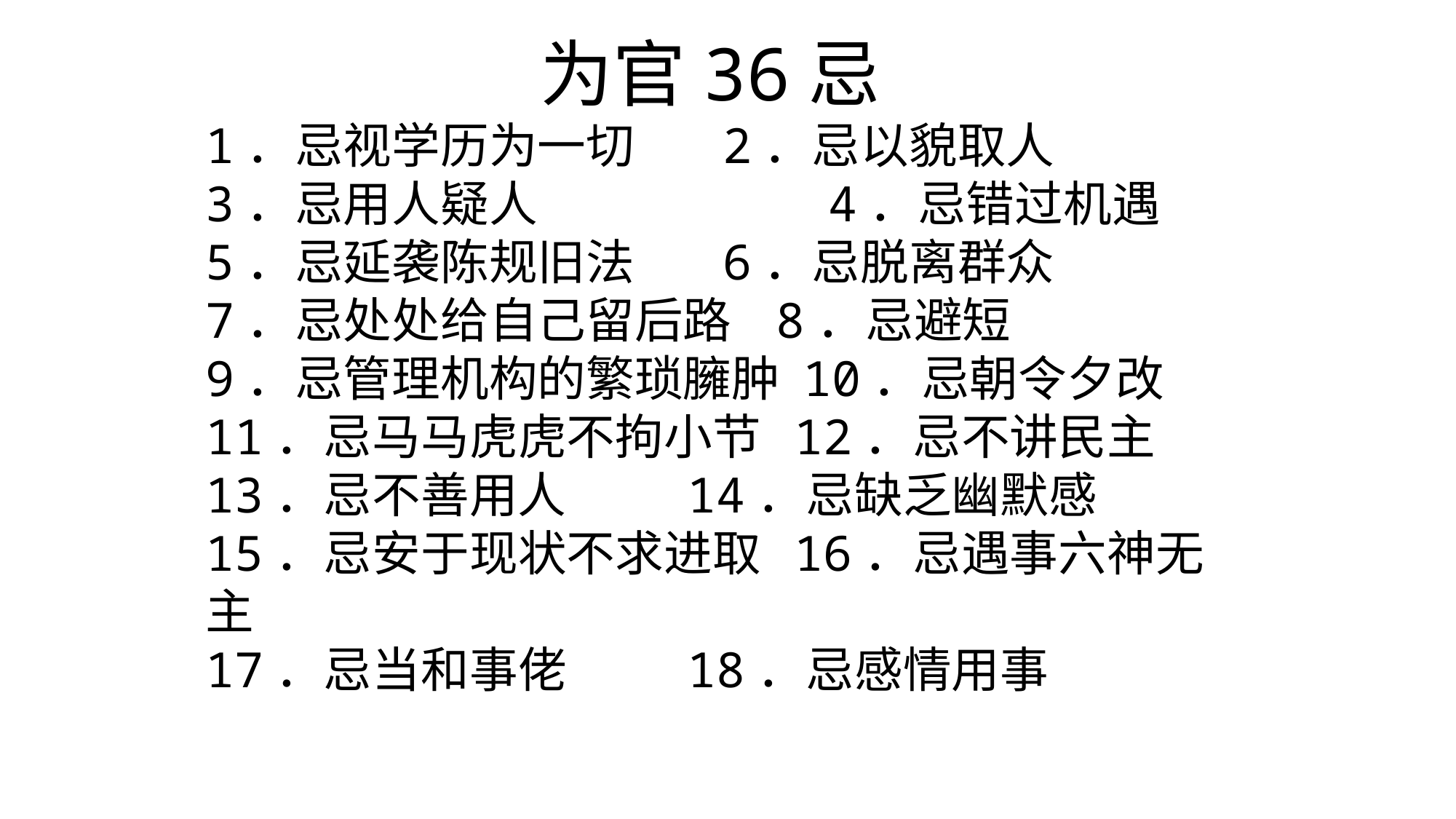

为官36忌
1．忌视学历为一切       2．忌以貌取人
3．忌用人疑人		      4．忌错过机遇
5．忌延袭陈规旧法       6．忌脱离群众
7．忌处处给自己留后路   8．忌避短
9．忌管理机构的繁琐臃肿 10．忌朝令夕改
11．忌马马虎虎不拘小节  12．忌不讲民主
13．忌不善用人          14．忌缺乏幽默感
15．忌安于现状不求进取  16．忌遇事六神无主
17．忌当和事佬          18．忌感情用事